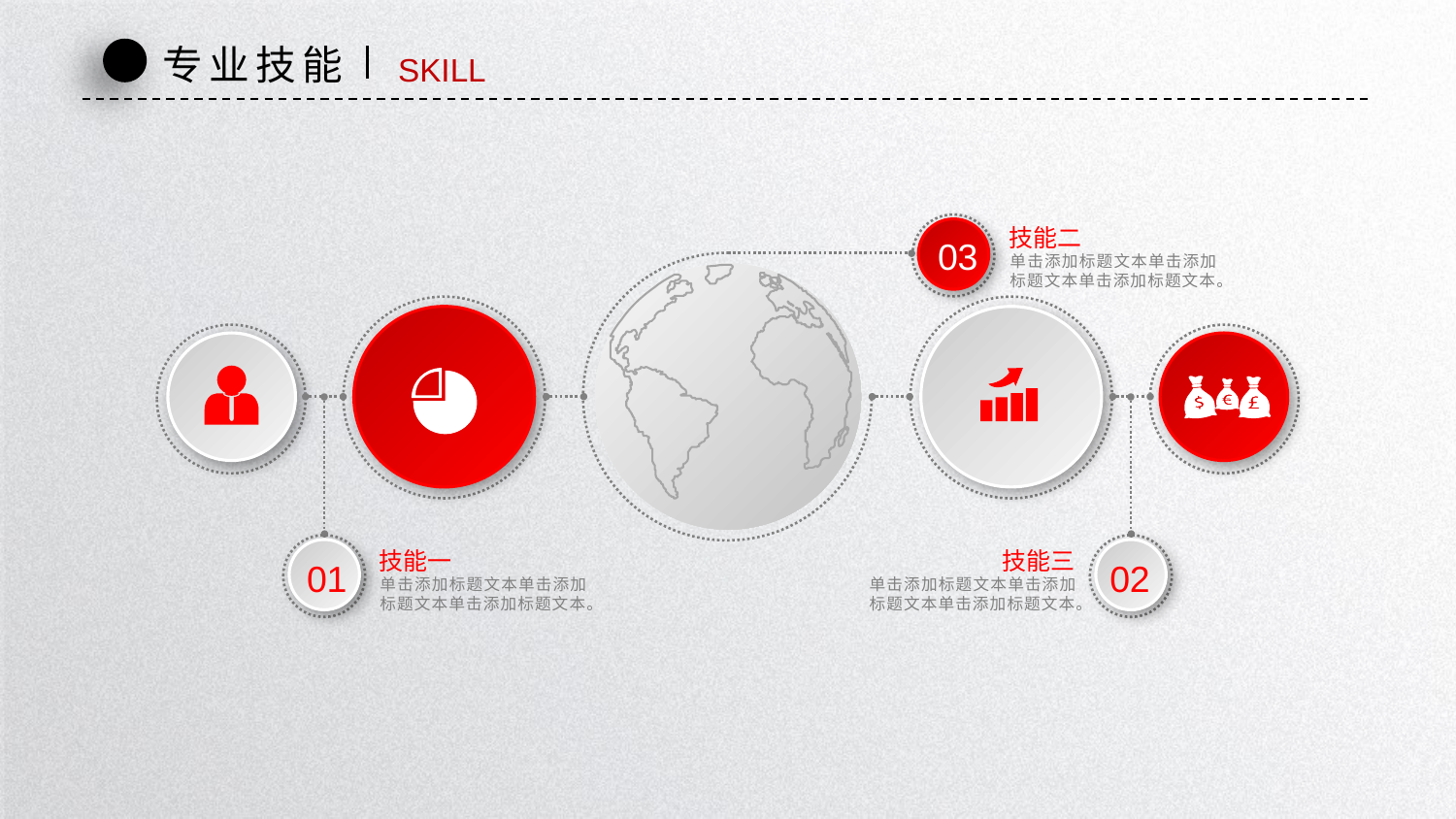

专业技能

SKILL

技能二
单击添加标题文本单击添加标题文本单击添加标题文本。

03

技能一
单击添加标题文本单击添加标题文本单击添加标题文本。
技能三
单击添加标题文本单击添加标题文本单击添加标题文本。

01

02